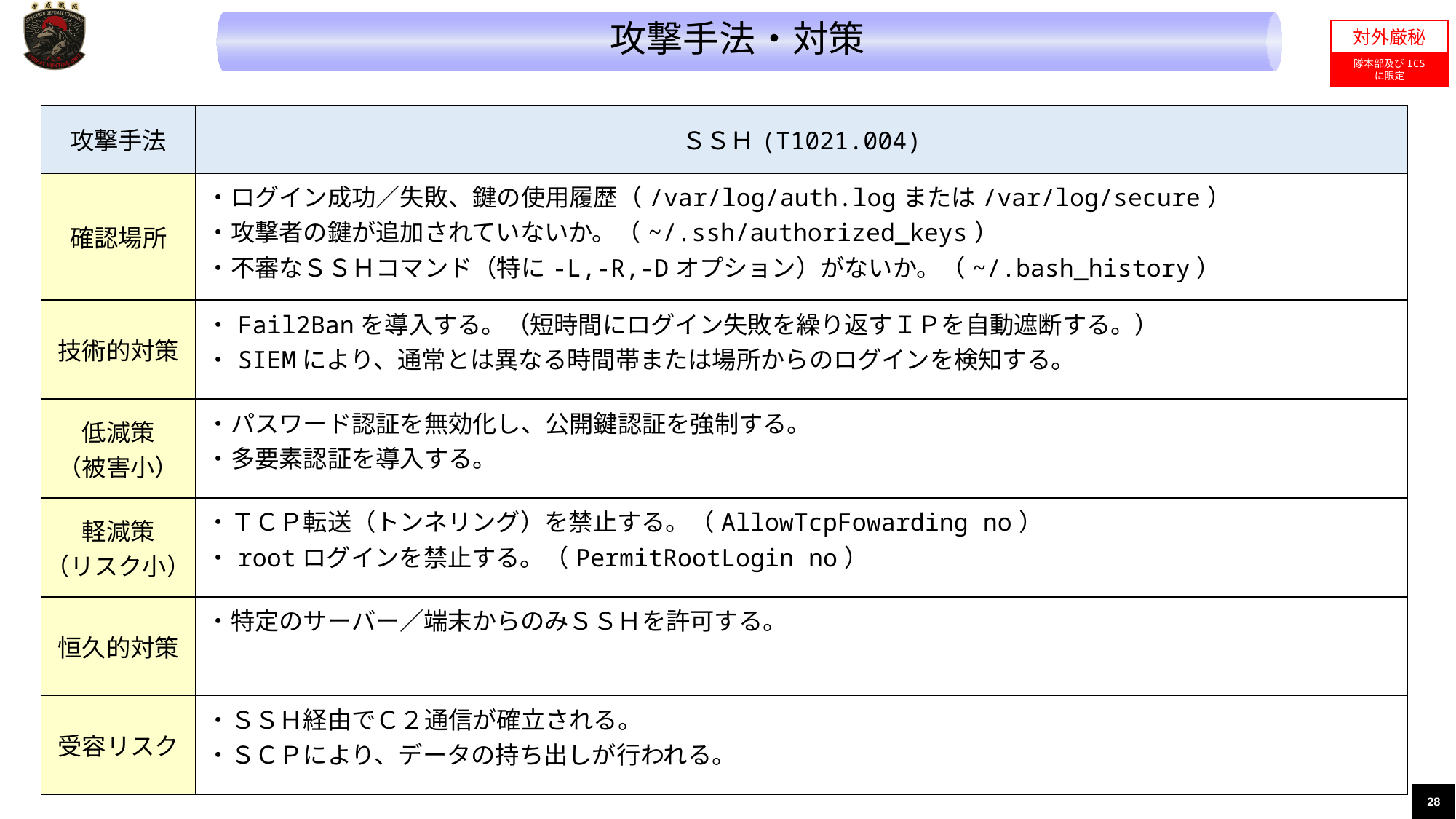

攻撃手法・対策
対外厳秘
隊本部及びICS
に限定
| 攻撃手法 | ＳＳＨ(T1021.004) |
| --- | --- |
| 確認場所 | ・ログイン成功／失敗、鍵の使用履歴（/var/log/auth.logまたは/var/log/secure） ・攻撃者の鍵が追加されていないか。（~/.ssh/authorized\_keys） ・不審なＳＳＨコマンド（特に-L,-R,-Dオプション）がないか。（~/.bash\_history） |
| 技術的対策 | ・Fail2Banを導入する。（短時間にログイン失敗を繰り返すＩＰを自動遮断する。） ・SIEMにより、通常とは異なる時間帯または場所からのログインを検知する。 |
| 低減策 （被害小） | ・パスワード認証を無効化し、公開鍵認証を強制する。 ・多要素認証を導入する。 |
| 軽減策 （リスク小） | ・ＴＣＰ転送（トンネリング）を禁止する。（AllowTcpFowarding no） ・rootログインを禁止する。（PermitRootLogin no） |
| 恒久的対策 | ・特定のサーバー／端末からのみＳＳＨを許可する。 |
| 受容リスク | ・ＳＳＨ経由でＣ２通信が確立される。 ・ＳＣＰにより、データの持ち出しが行われる。 |